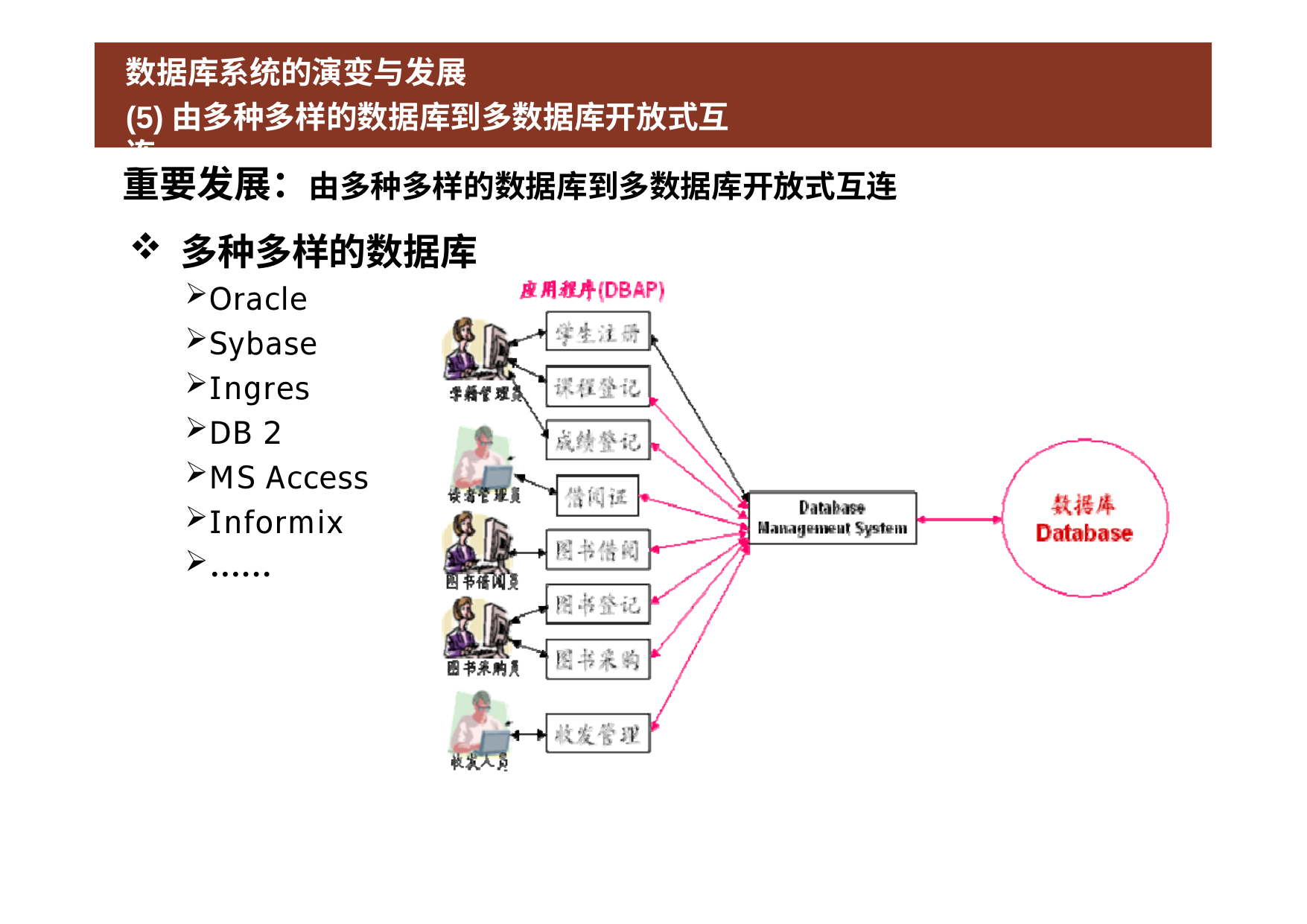

# 数据库系统的演变与发展
(5)由多种多样的数据库到多数据库开放式互连
重要发展：由多种多样的数据库到多数据库开放式互连
多种多样的数据库
Oracle
Sybase
Ingres
DB 2
MS Access
Informix
……